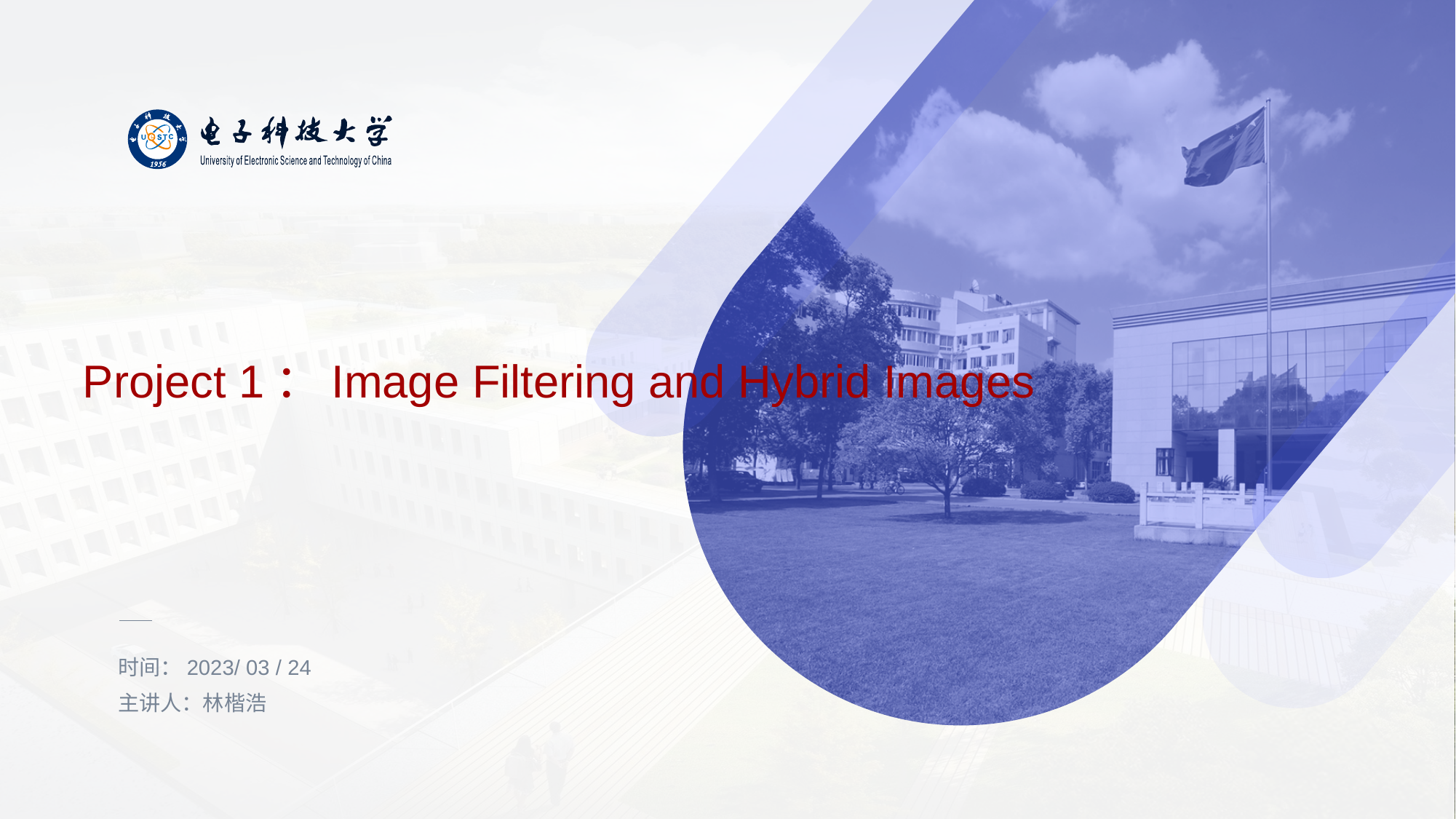

# Project 1：Image Filtering and Hybrid Images
时间：2023/ 03 / 24
主讲人：林楷浩